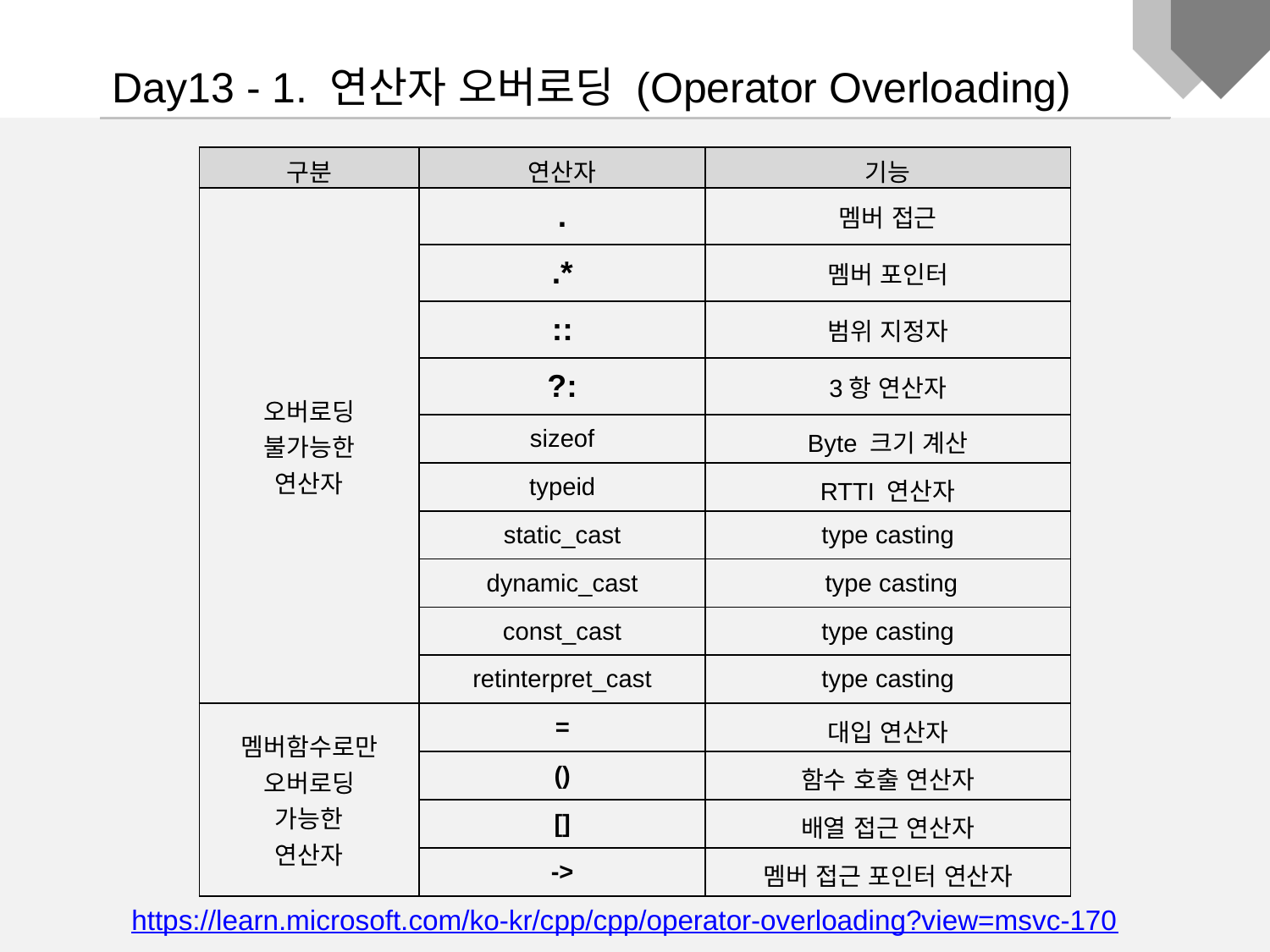

Day13 - 1. 연산자 오버로딩 (Operator Overloading)
| 구분 | 연산자 | 기능 |
| --- | --- | --- |
| 오버로딩 불가능한 연산자 | . | 멤버 접근 |
|  | .\* | 멤버 포인터 |
|  | :: | 범위 지정자 |
|  | ?: | 3항 연산자 |
|  | sizeof | Byte 크기 계산 |
|  | typeid | RTTI 연산자 |
|  | static\_cast | type casting |
|  | dynamic\_cast | type casting |
|  | const\_cast | type casting |
|  | retinterpret\_cast | type casting |
| 멤버함수로만 오버로딩 가능한 연산자 | = | 대입 연산자 |
|  | () | 함수 호출 연산자 |
|  | [] | 배열 접근 연산자 |
|  | -> | 멤버 접근 포인터 연산자 |
https://learn.microsoft.com/ko-kr/cpp/cpp/operator-overloading?view=msvc-170